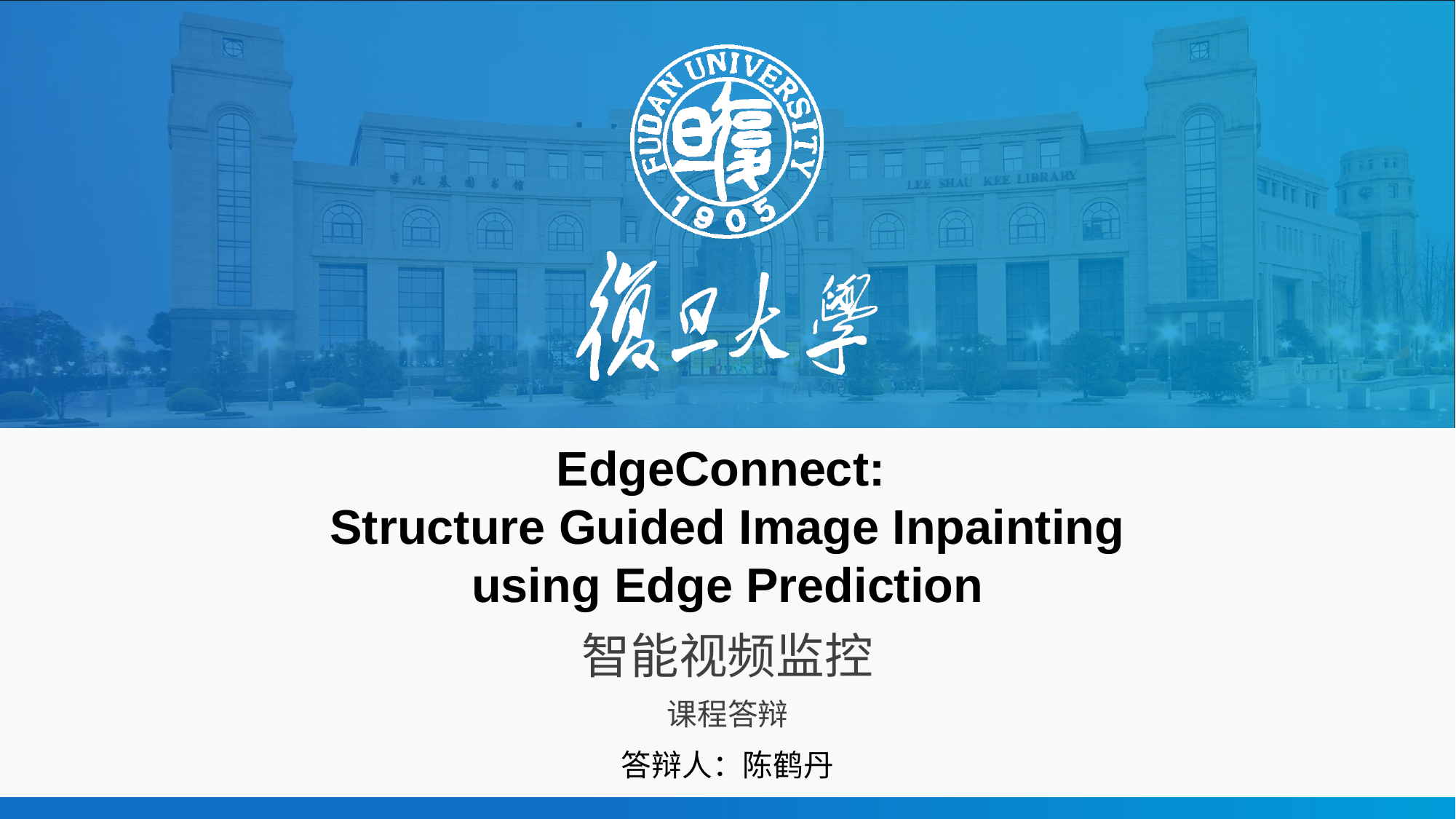

EdgeConnect:
Structure Guided Image Inpainting using Edge Prediction
智能视频监控
课程答辩
答辩人：陈鹤丹